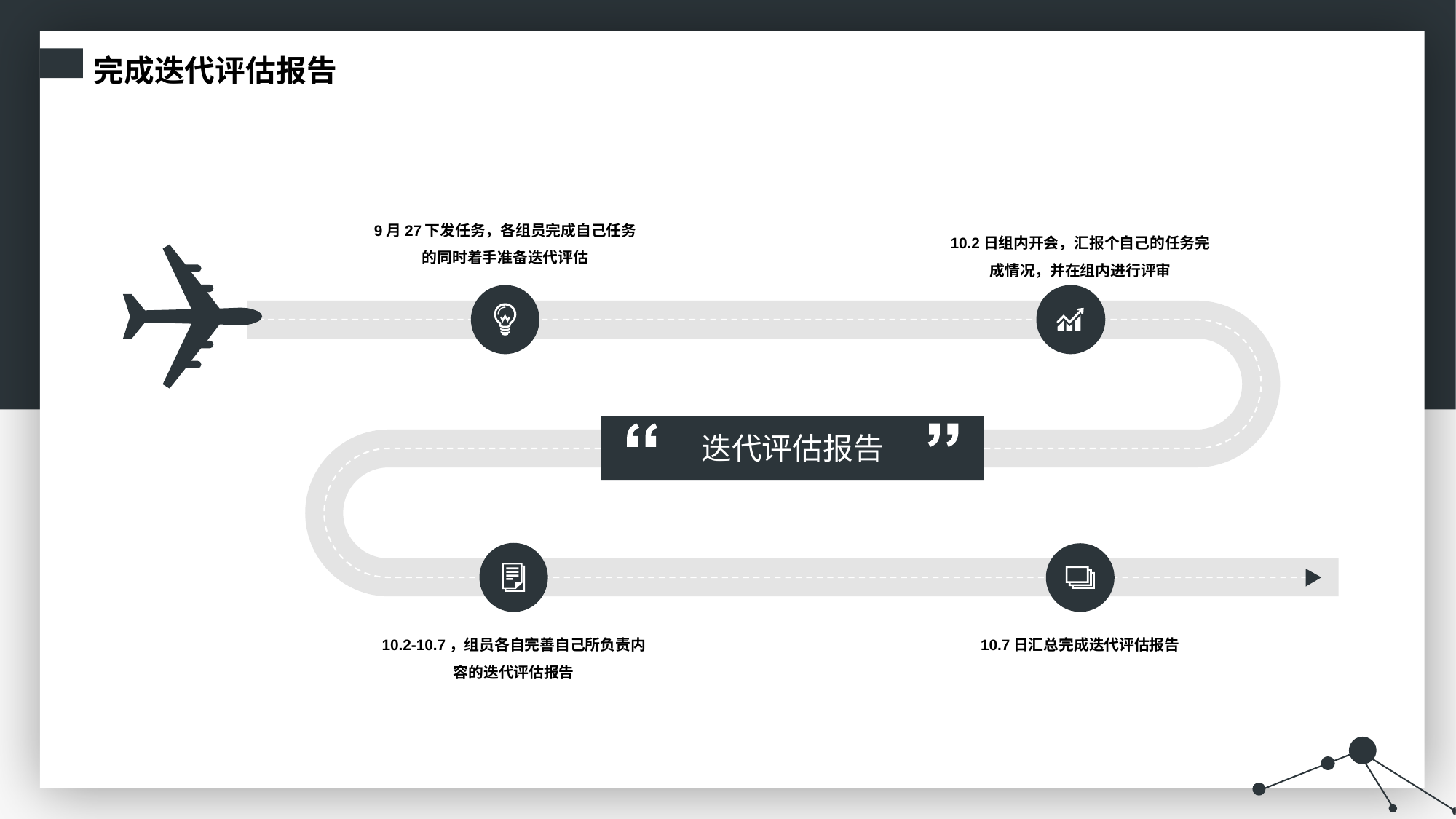

完成迭代评估报告

9月27下发任务，各组员完成自己任务的同时着手准备迭代评估

10.2日组内开会，汇报个自己的任务完成情况，并在组内进行评审

迭代评估报告

10.2-10.7，组员各自完善自己所负责内容的迭代评估报告

10.7日汇总完成迭代评估报告